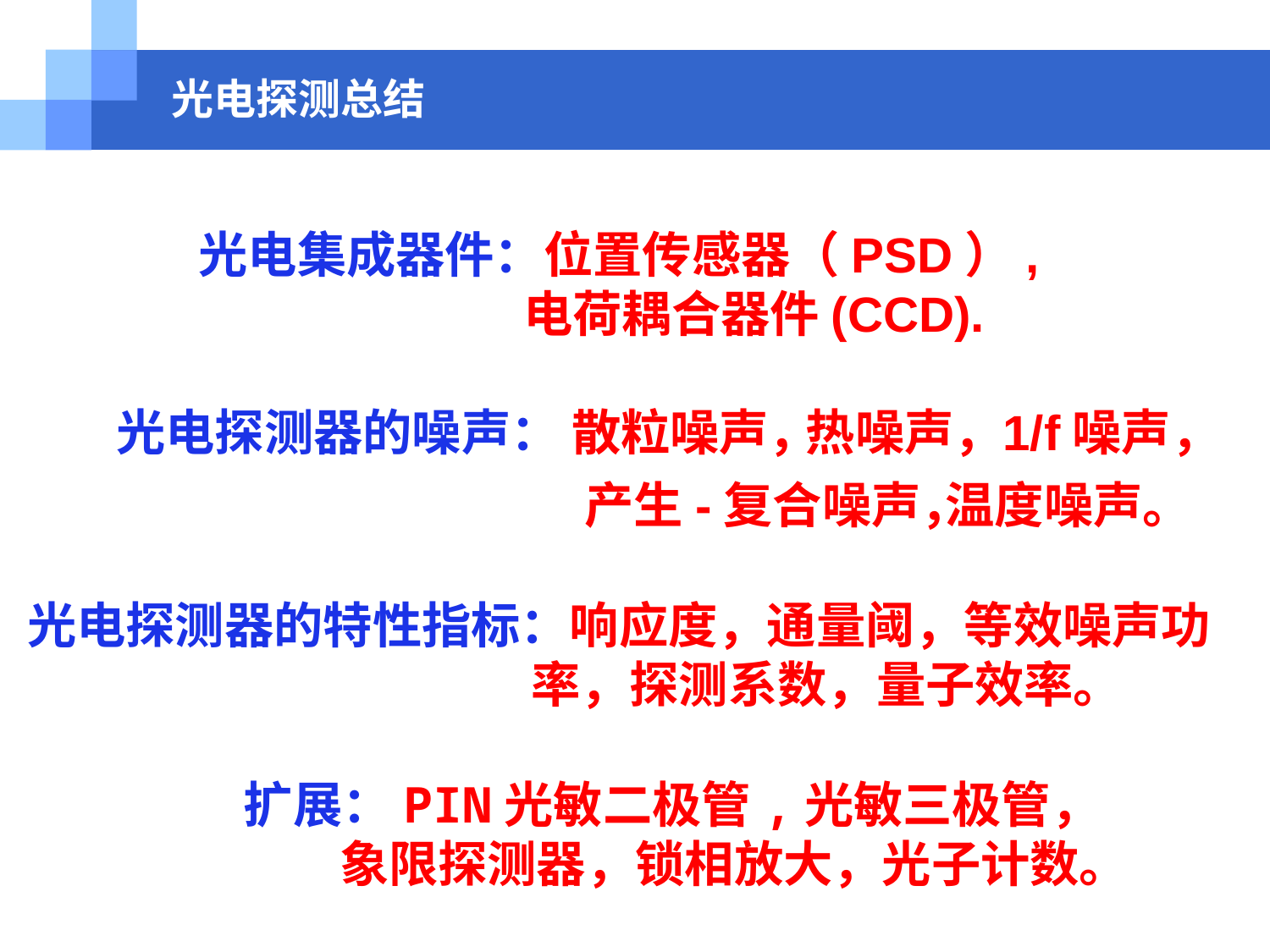

# 光电探测总结
光电集成器件：位置传感器（PSD）,
                       电荷耦合器件(CCD).
光电探测器的噪声：
散粒噪声，
热噪声，
1/f噪声，
产生-复合噪声，
温度噪声。
光电探测器的特性指标：响应度，通量阈，等效噪声功
                                    率，探测系数，量子效率。
扩展：PIN光敏二极管,光敏三极管，
          象限探测器，锁相放大，光子计数。